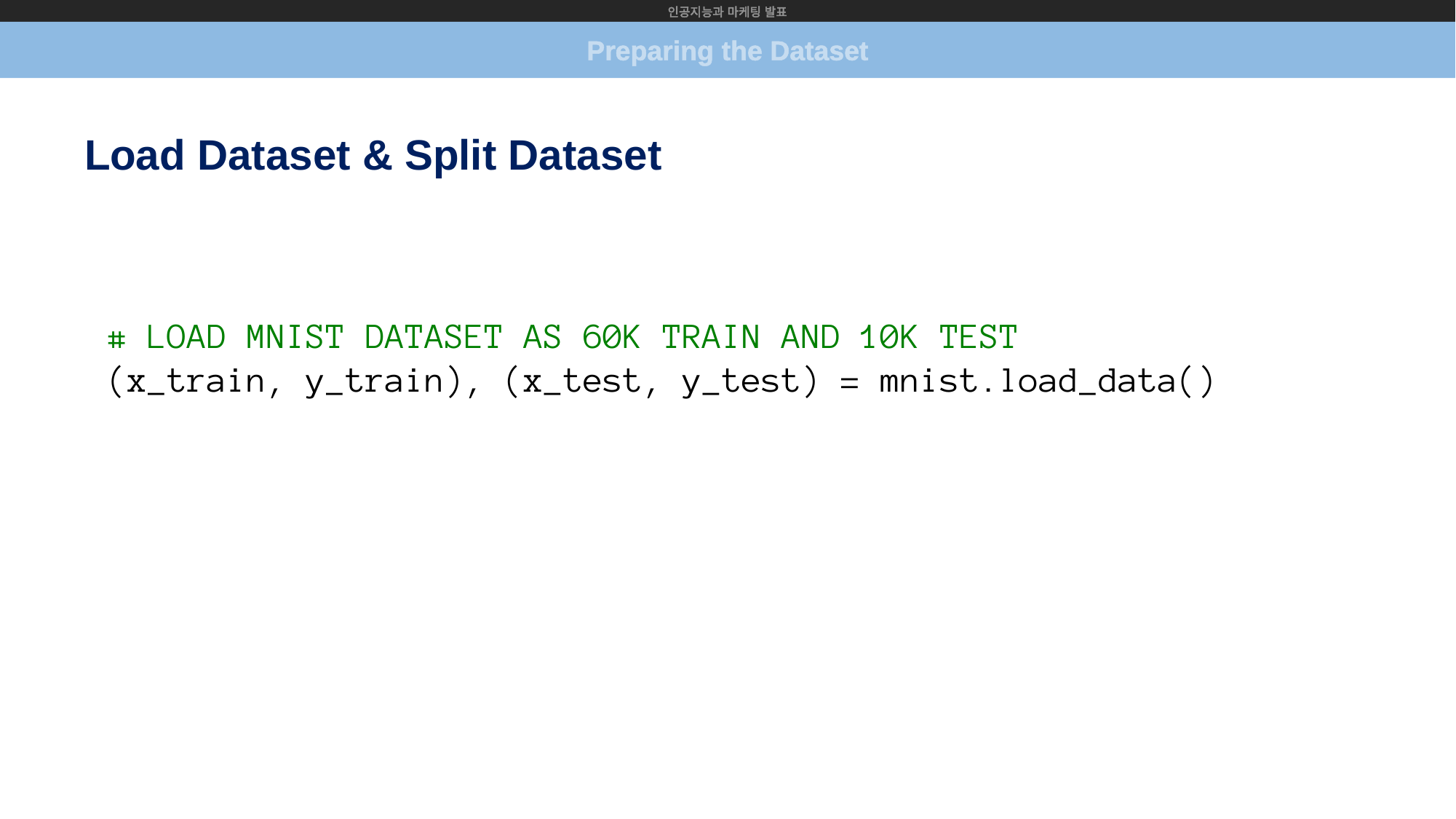

인공지능과 마케팅 발표

Preparing the Dataset
Load Dataset & Split Dataset

# LOAD MNIST DATASET AS 60K TRAIN AND 10K TEST
(x_train, y_train), (x_test, y_test) = mnist.load_data()